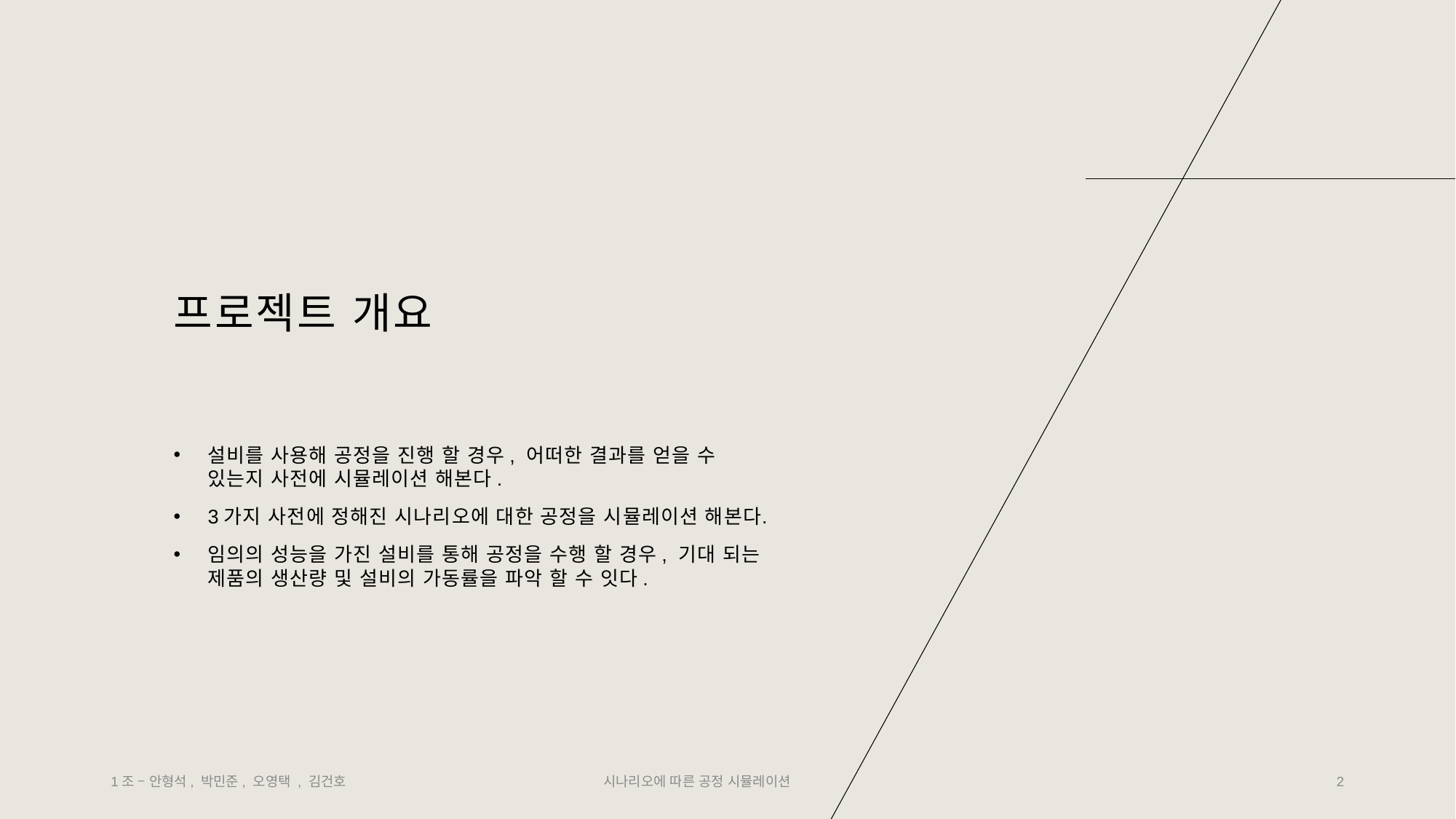

# 프로젝트 개요
설비를 사용해 공정을 진행 할 경우, 어떠한 결과를 얻을 수 있는지 사전에 시뮬레이션 해본다.
3가지 사전에 정해진 시나리오에 대한 공정을 시뮬레이션 해본다.
임의의 성능을 가진 설비를 통해 공정을 수행 할 경우, 기대 되는 제품의 생산량 및 설비의 가동률을 파악 할 수 잇다.
1조 – 안형석, 박민준, 오영택 , 김건호
시나리오에 따른 공정 시뮬레이션
2